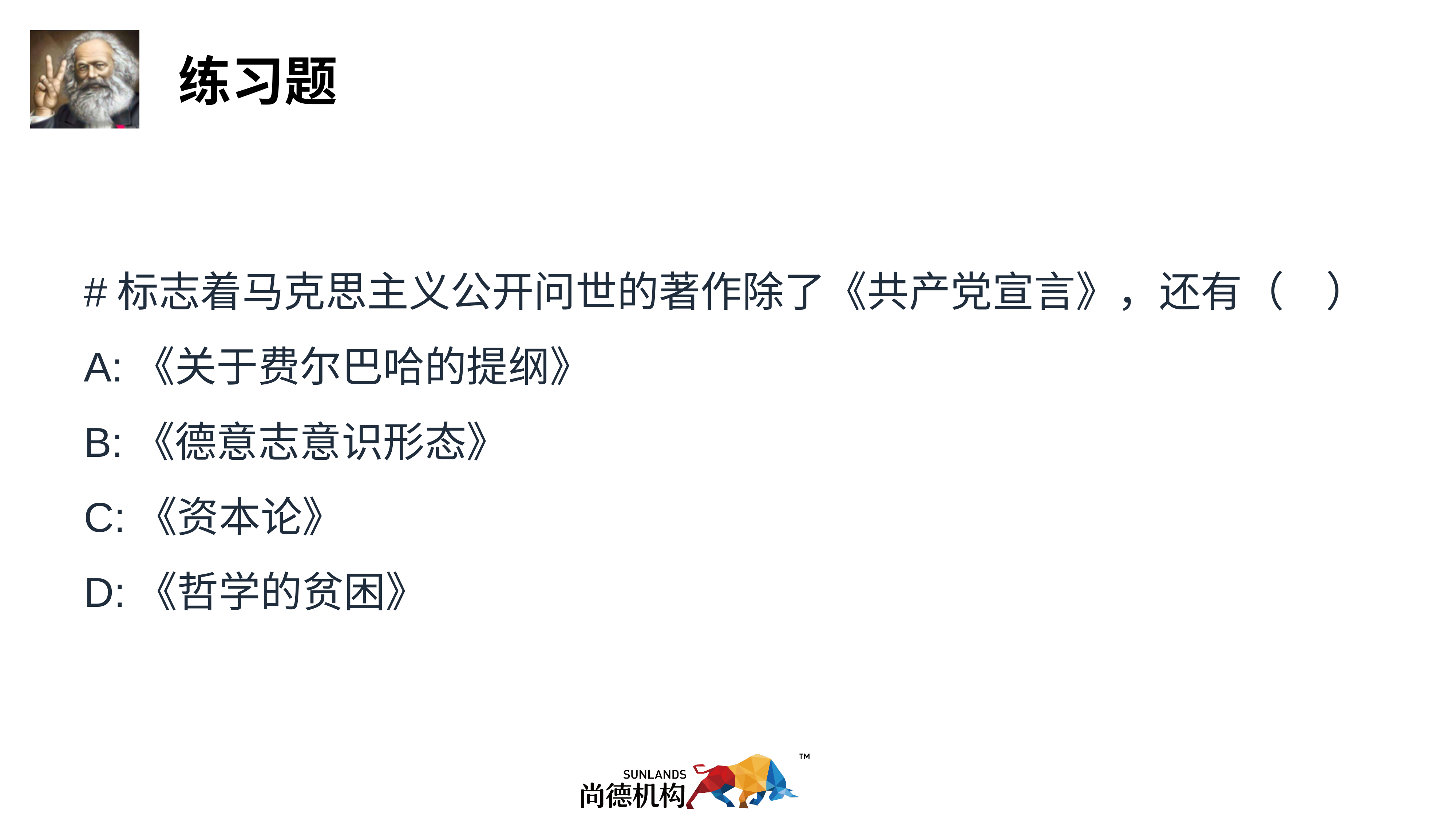

#标志着马克思主义公开问世的著作除了《共产党宣言》，还有（　）
A:《关于费尔巴哈的提纲》
B:《德意志意识形态》
C:《资本论》
D:《哲学的贫困》